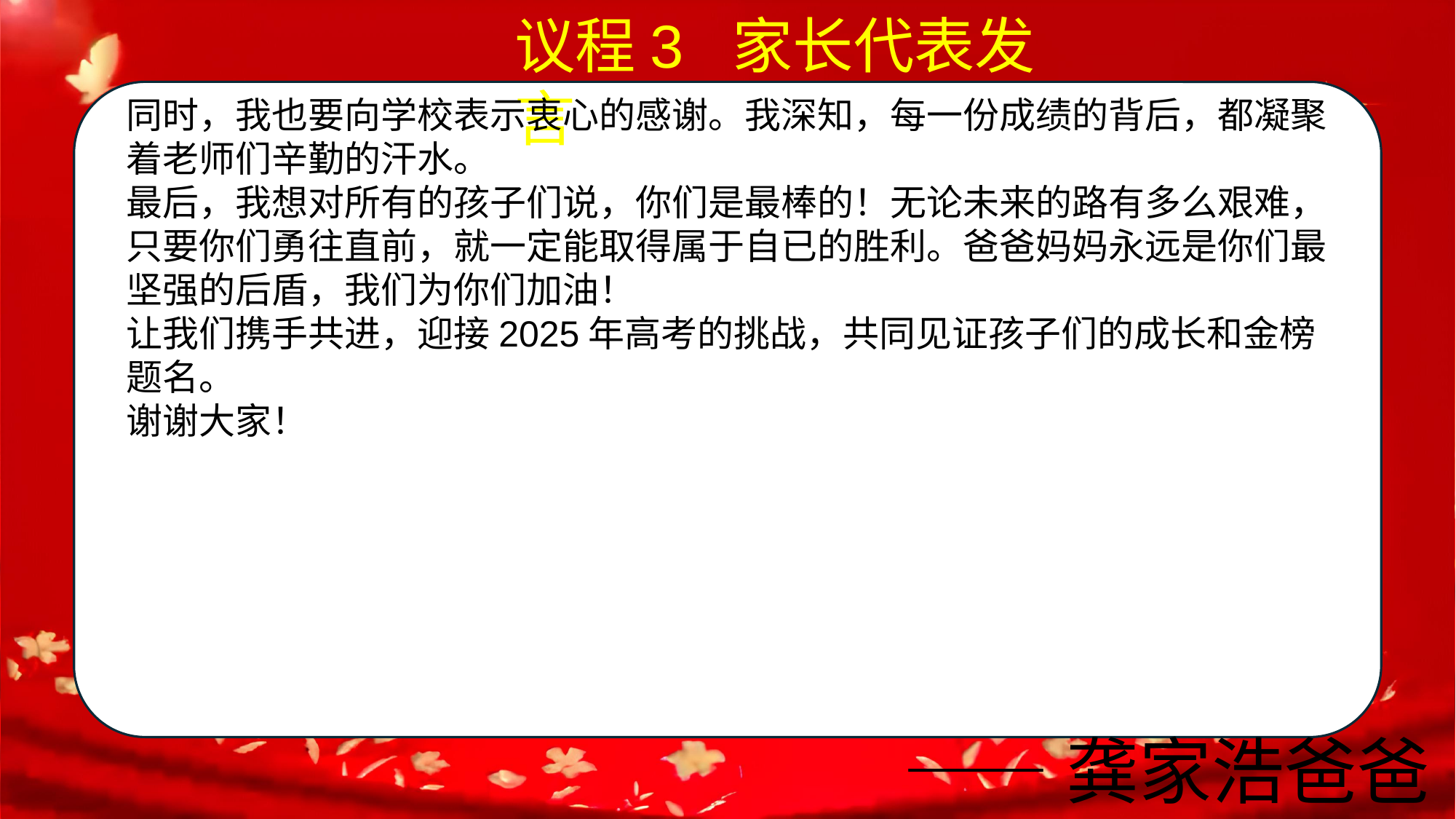

议程3  家长代表发言

同时，我也要向学校表示衷心的感谢。我深知，每一份成绩的背后，都凝聚着老师们辛勤的汗水。
最后，我想对所有的孩子们说，你们是最棒的！无论未来的路有多么艰难，只要你们勇往直前，就一定能取得属于自已的胜利。爸爸妈妈永远是你们最坚强的后盾，我们为你们加油！
让我们携手共进，迎接2025年高考的挑战，共同见证孩子们的成长和金榜题名。
谢谢大家！
——龚家浩爸爸